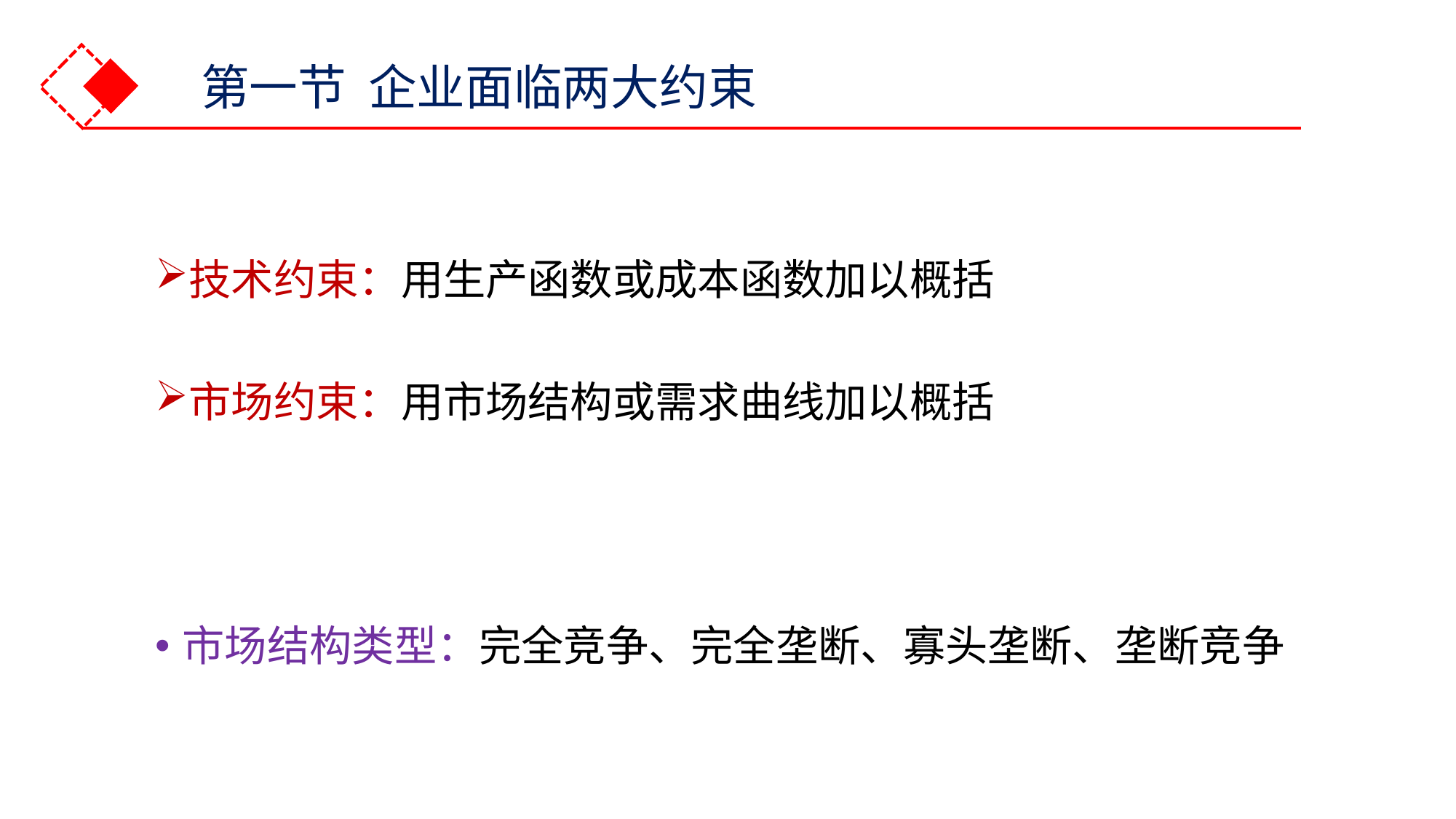

第一节  企业面临两大约束

技术约束：用生产函数或成本函数加以概括

市场约束：用市场结构或需求曲线加以概括

市场结构类型：完全竞争、完全垄断、寡头垄断、垄断竞争